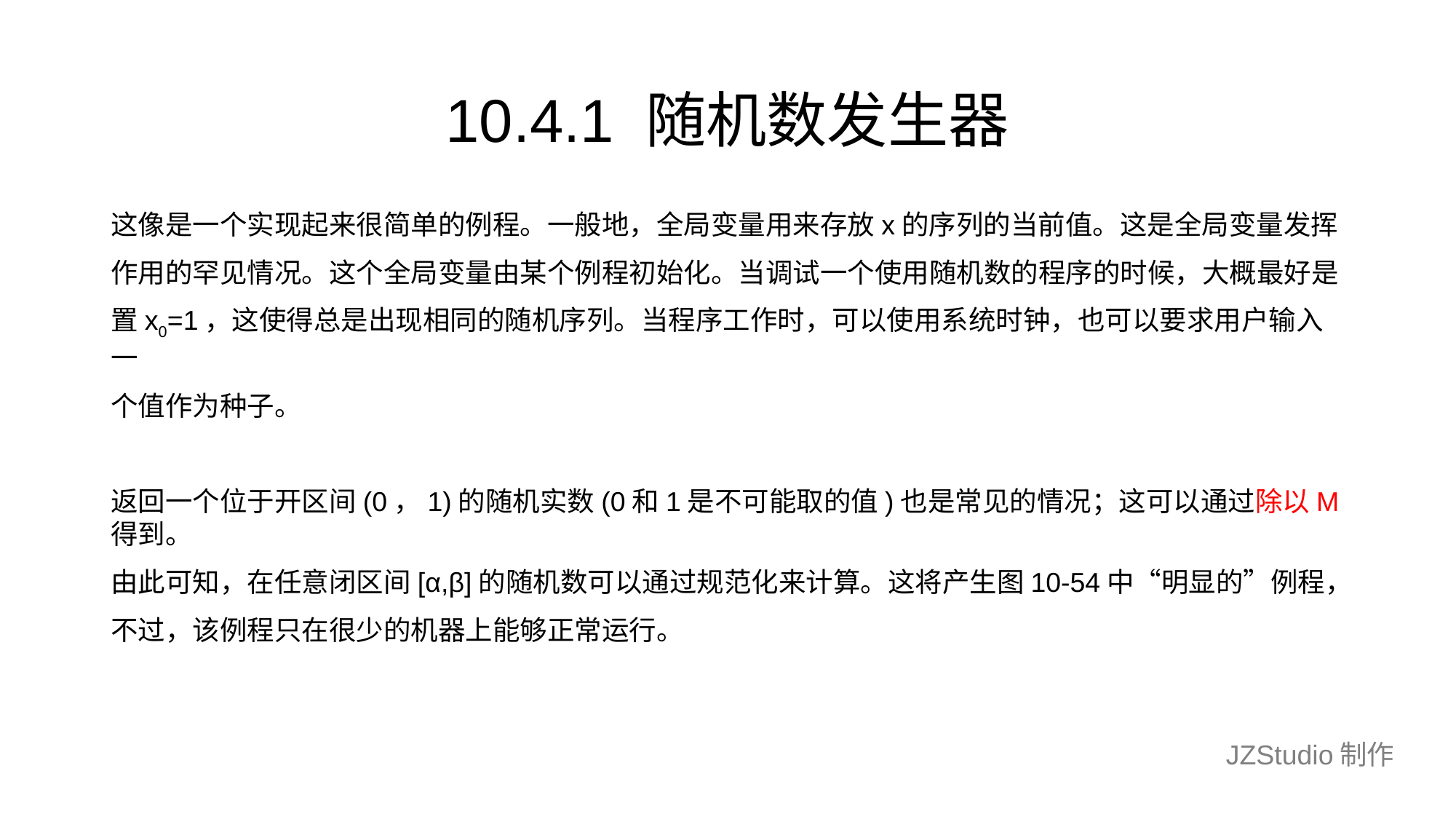

# 10.4.1 随机数发生器
这像是一个实现起来很简单的例程。一般地，全局变量用来存放x的序列的当前值。这是全局变量发挥
作用的罕见情况。这个全局变量由某个例程初始化。当调试一个使用随机数的程序的时候，大概最好是
置x0=1，这使得总是出现相同的随机序列。当程序工作时，可以使用系统时钟，也可以要求用户输入一
个值作为种子。

返回一个位于开区间(0，1)的随机实数(0和1是不可能取的值)也是常见的情况；这可以通过除以M得到。
由此可知，在任意闭区间[α,β]的随机数可以通过规范化来计算。这将产生图10-54中“明显的”例程，
不过，该例程只在很少的机器上能够正常运行。